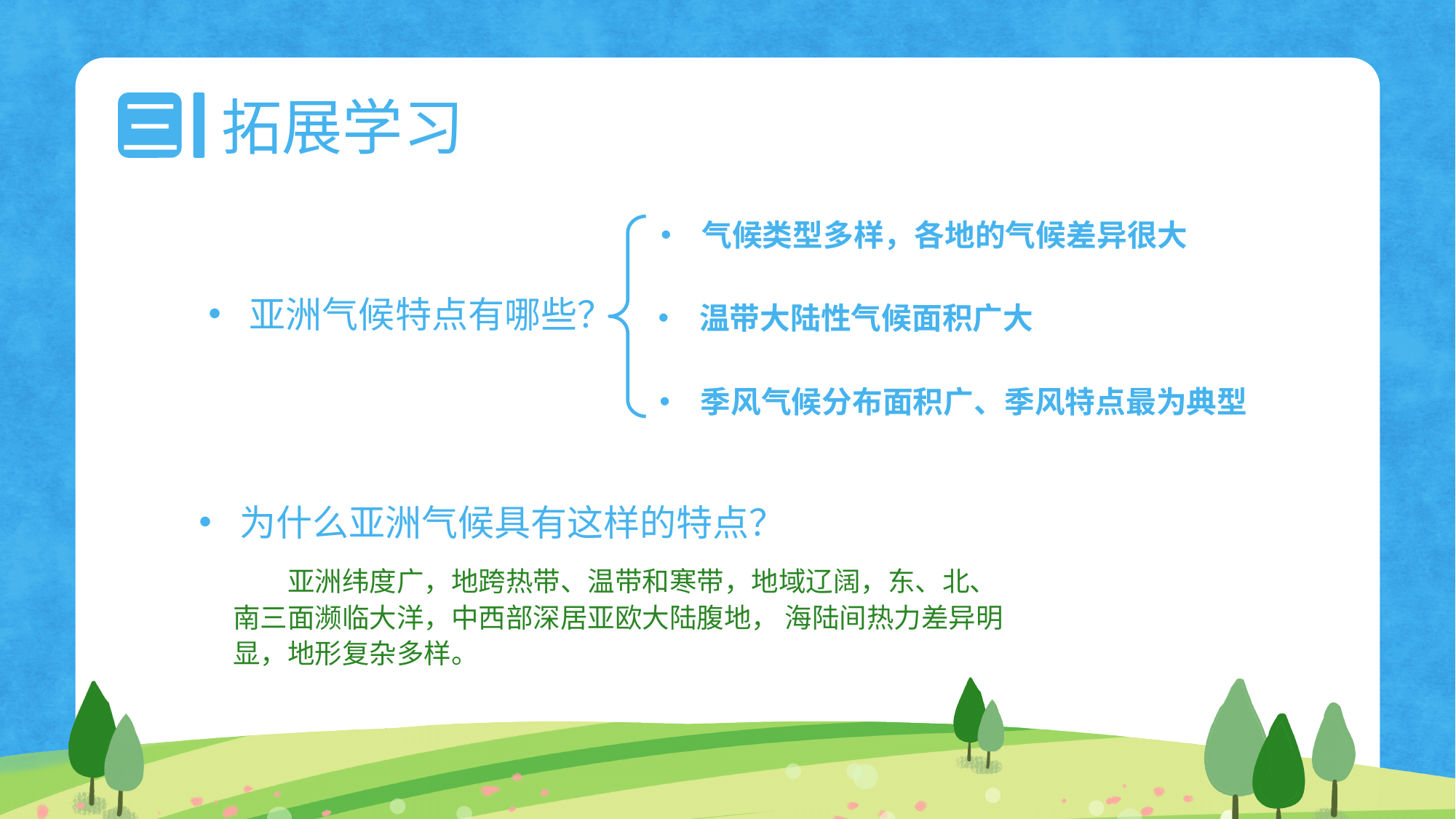

三
拓展学习
气候类型多样，各地的气候差异很大
温带大陆性气候面积广大
季风气候分布面积广、季风特点最为典型

亚洲气候特点有哪些？
为什么亚洲气候具有这样的特点？
亚洲纬度广，地跨热带、温带和寒带，地域辽阔，东、北、南三面濒临大洋，中西部深居亚欧大陆腹地， 海陆间热力差异明显，地形复杂多样。